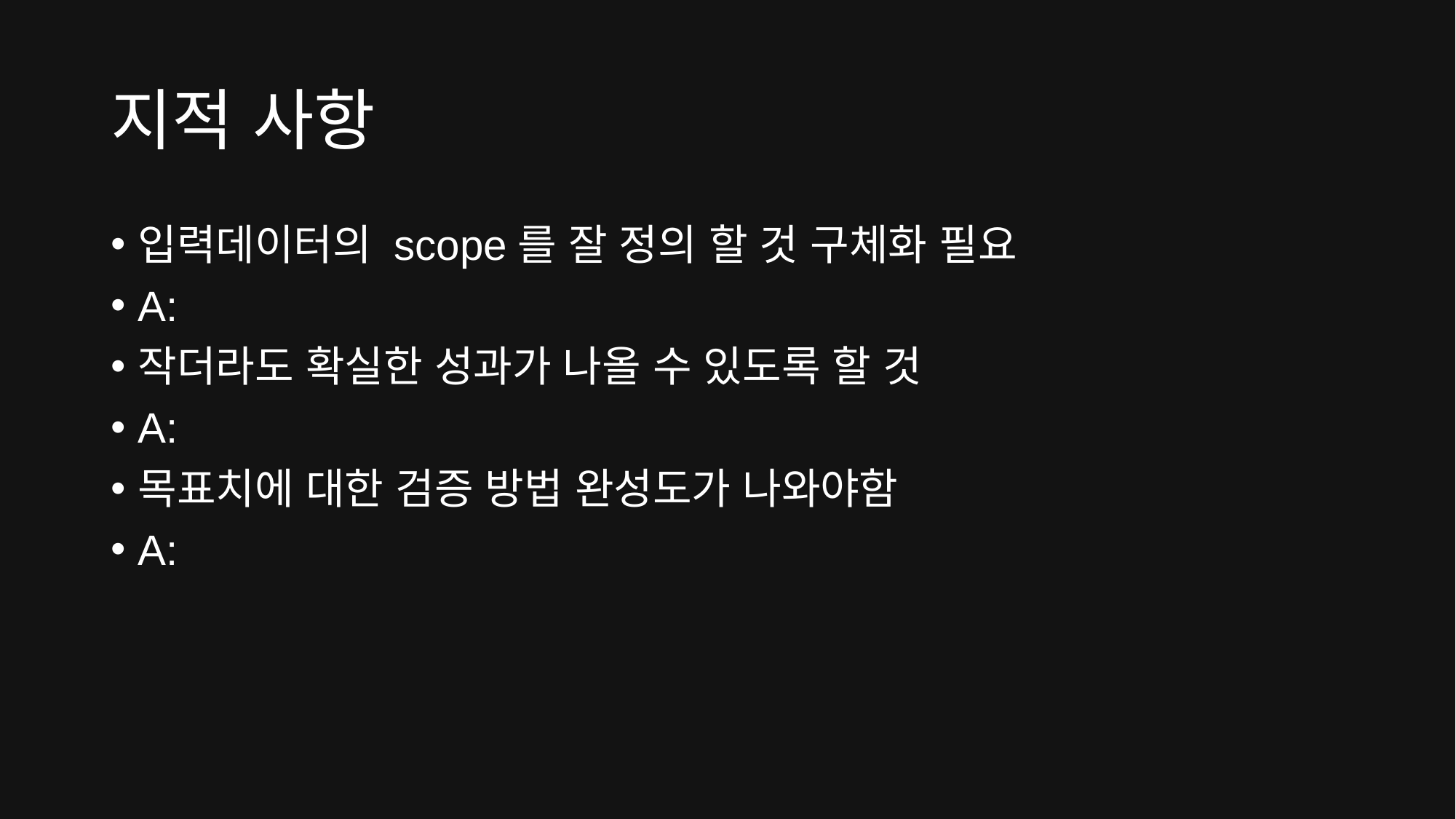

# 지적 사항
입력데이터의 scope를 잘 정의 할 것 구체화 필요
A:
작더라도 확실한 성과가 나올 수 있도록 할 것
A:
목표치에 대한 검증 방법 완성도가 나와야함
A: